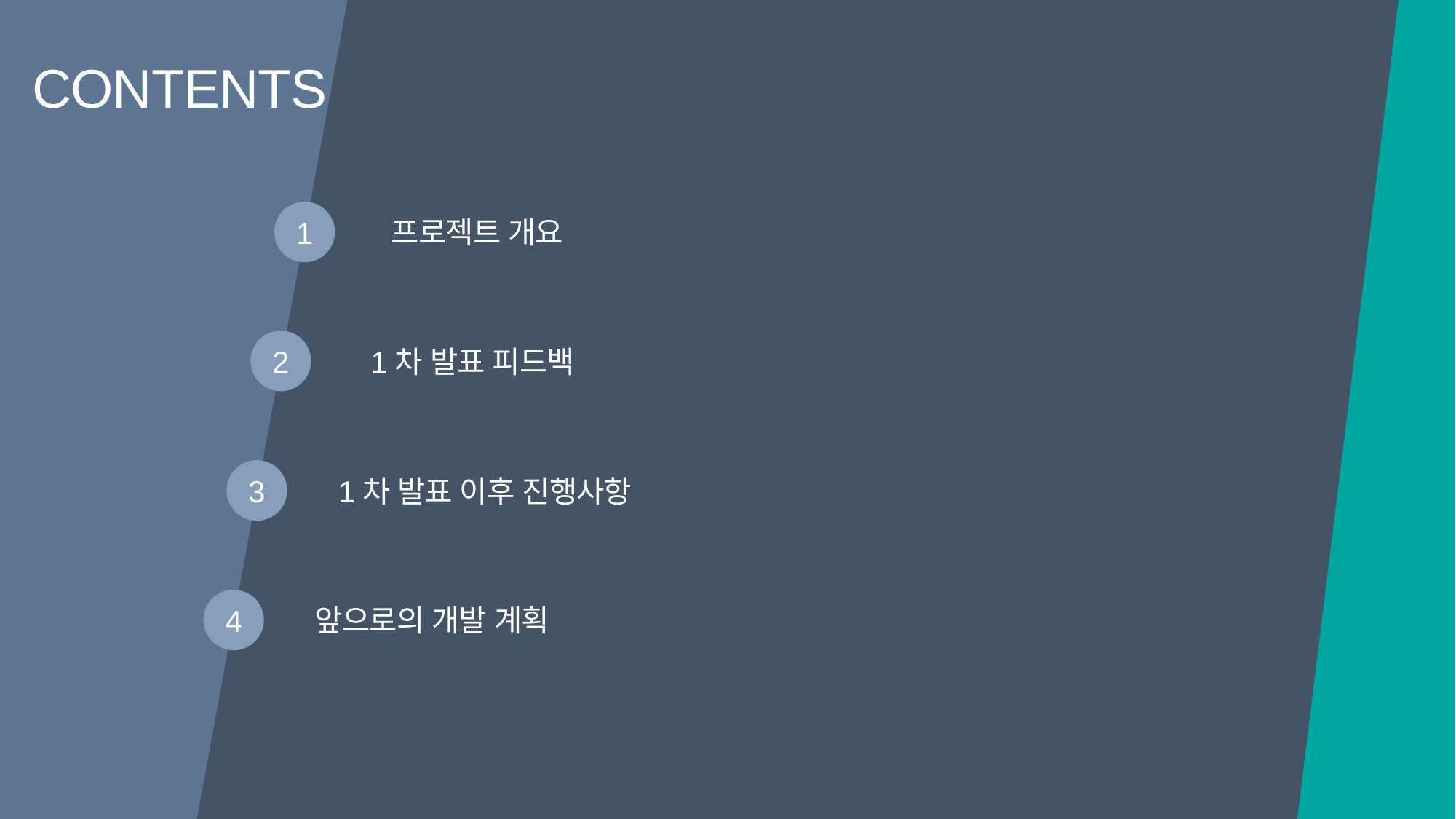

CONTENTS
1
프로젝트 개요
2
1차 발표 피드백
3
1차 발표 이후 진행사항
4
앞으로의 개발 계획